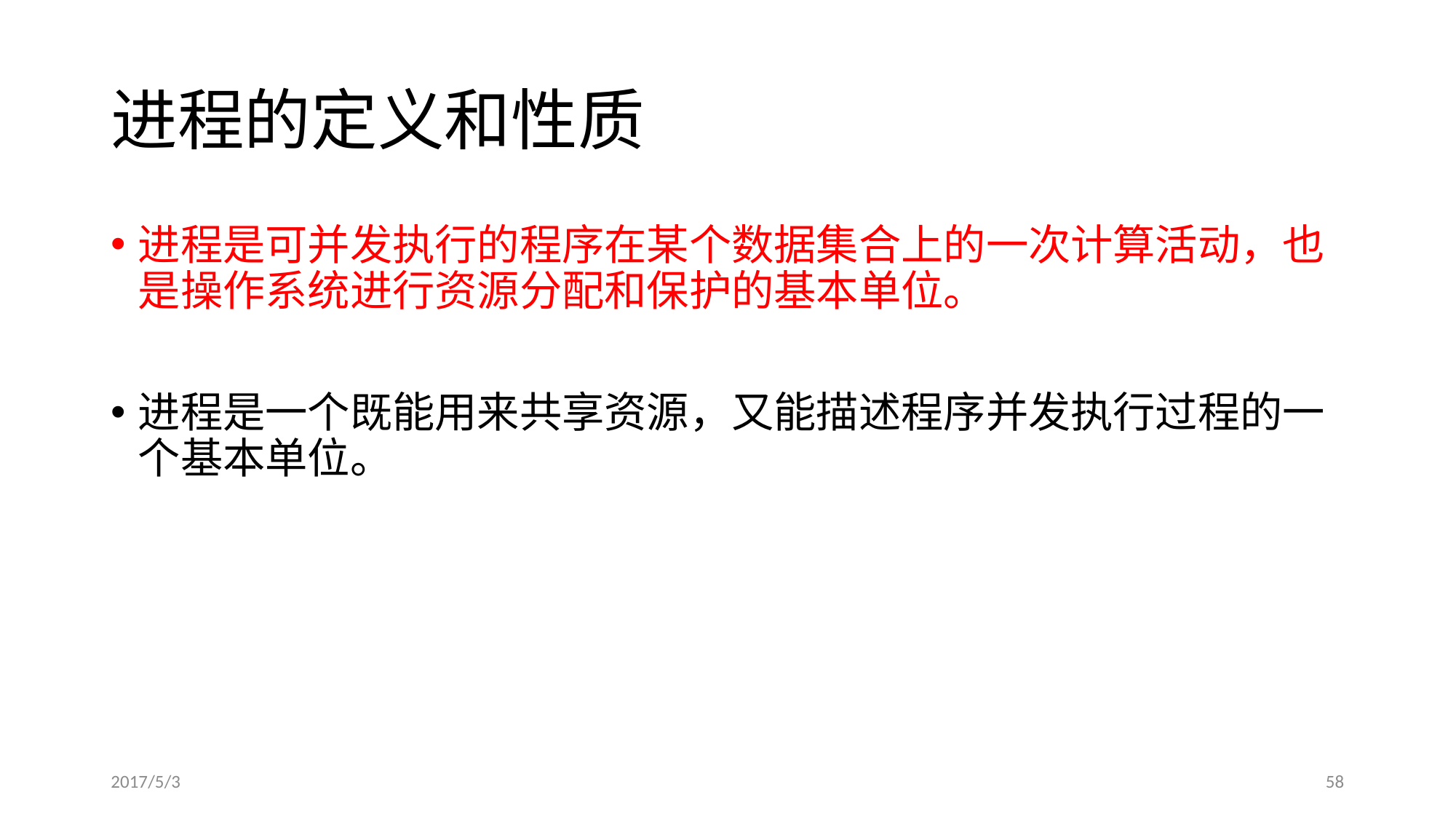

# 进程的定义和性质
进程是可并发执行的程序在某个数据集合上的一次计算活动，也是操作系统进行资源分配和保护的基本单位。

进程是一个既能用来共享资源，又能描述程序并发执行过程的一个基本单位。

2017/5/3
58